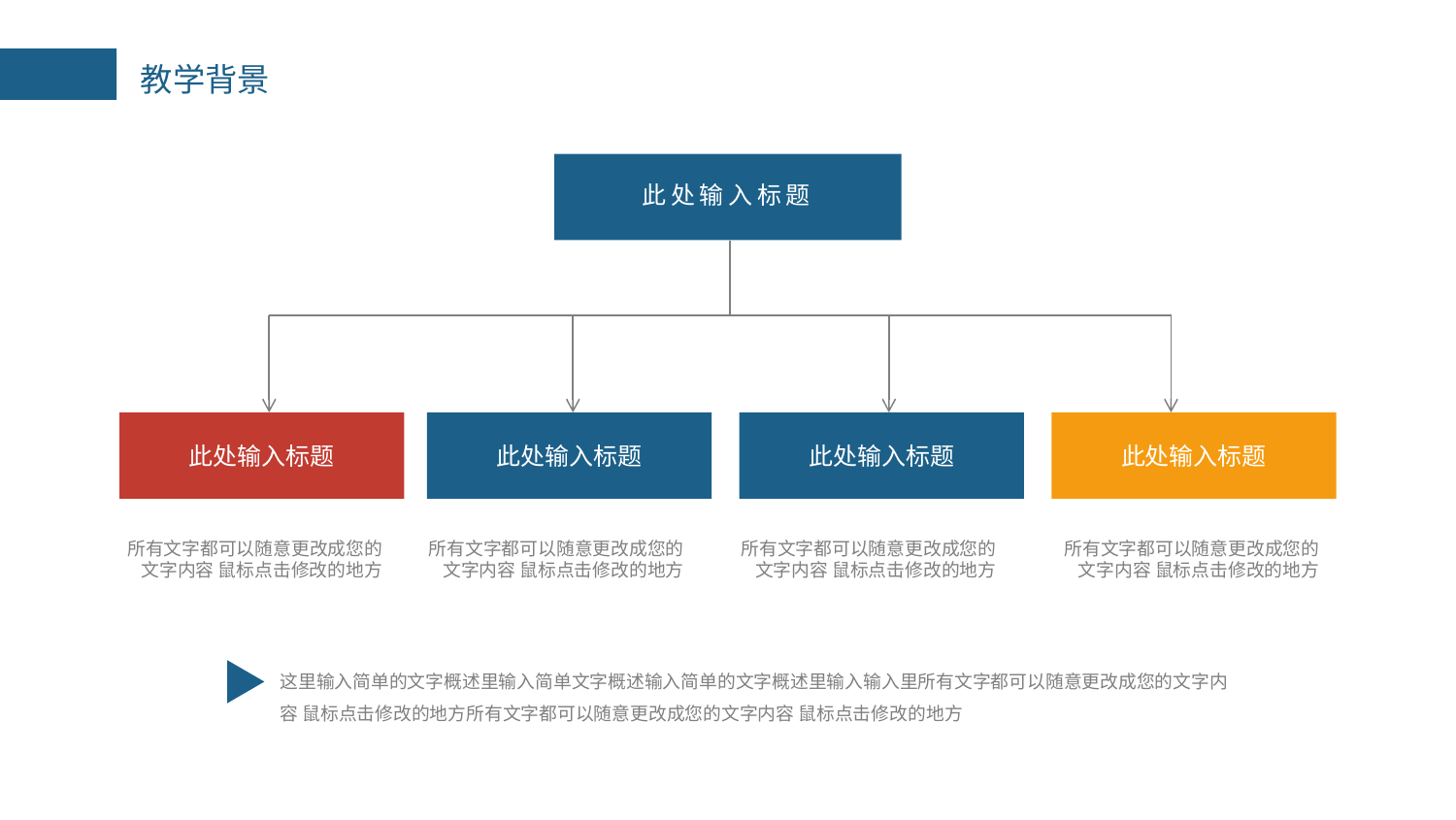

此处输入标题

此处输入标题

此处输入标题

此处输入标题

此处输入标题
所有文字都可以随意更改成您的文字内容 鼠标点击修改的地方
所有文字都可以随意更改成您的文字内容 鼠标点击修改的地方
所有文字都可以随意更改成您的文字内容 鼠标点击修改的地方
所有文字都可以随意更改成您的文字内容 鼠标点击修改的地方
这里输入简单的文字概述里输入简单文字概述输入简单的文字概述里输入输入里所有文字都可以随意更改成您的文字内容 鼠标点击修改的地方所有文字都可以随意更改成您的文字内容 鼠标点击修改的地方